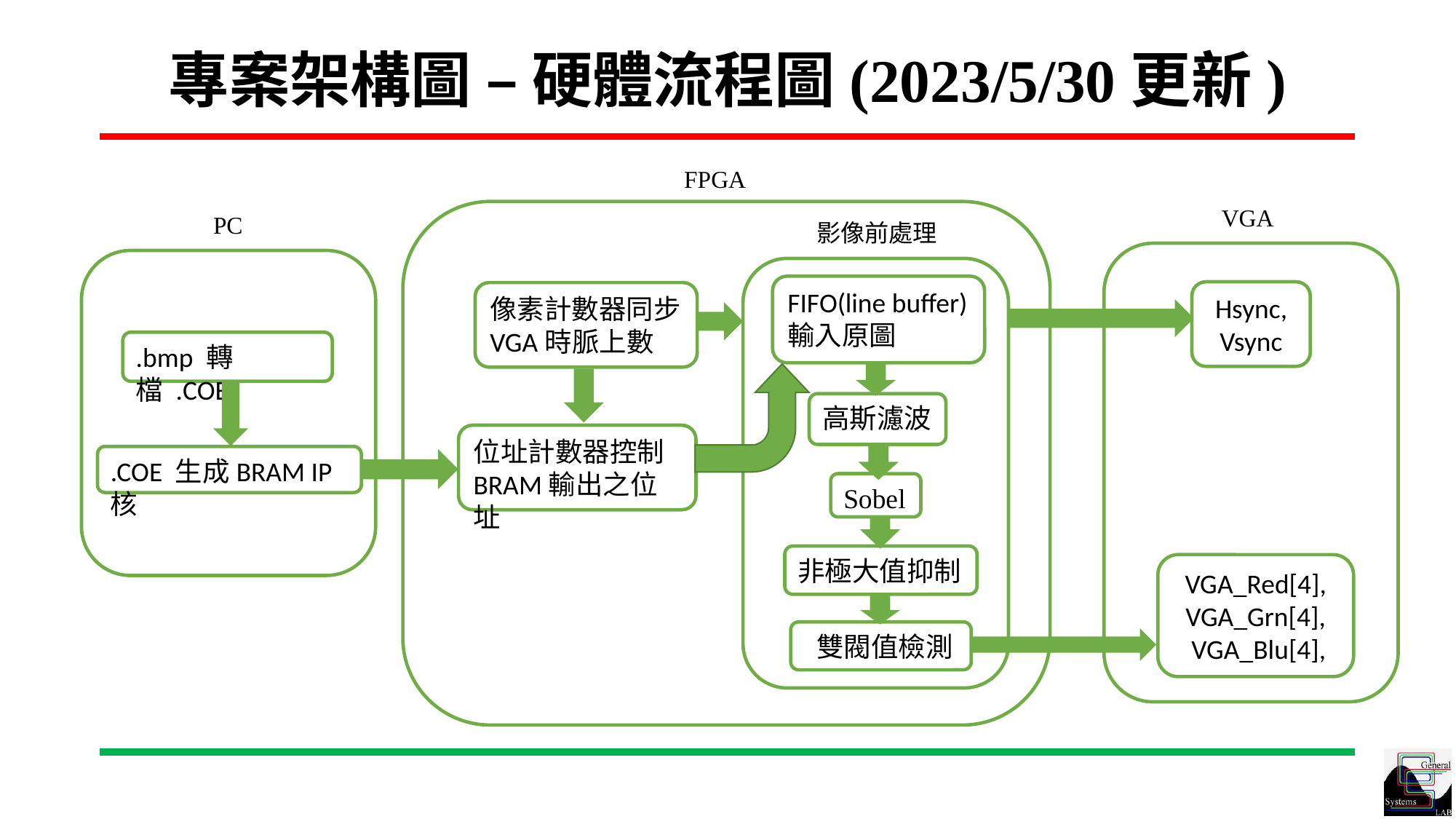

# 專案架構圖 – 硬體流程圖(2023/5/30更新)
FPGA
VGA

PC

影像前處理

FPGA

FIFO(line buffer)
輸入原圖
Hsync,
Vsync
像素計數器同步VGA時脈上數

.bmp 轉檔 .COE

高斯濾波

位址計數器控制
BRAM輸出之位址

.COE 生成BRAM IP核
Sobel

非極大值抑制

VGA_Red[4],
VGA_Grn[4],
 VGA_Blu[4],

 雙閥值檢測